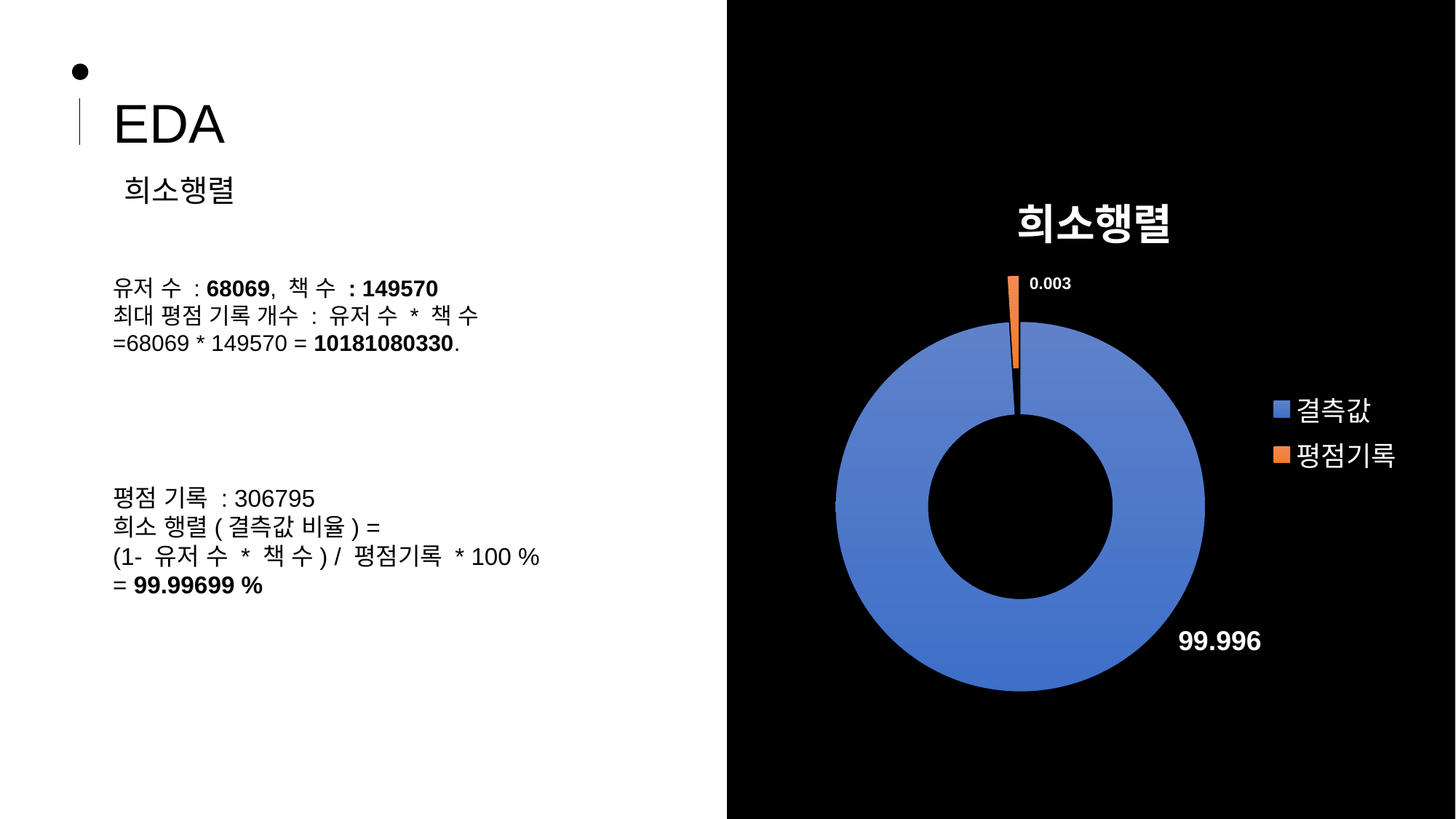

EDA

### Chart: 희소행렬

| Category | 결측치 |
|---|---|
| 결측값 | 99.99699 |
| 평점기록 | 1.0 |
희소행렬
0.003
유저 수 : 68069, 책 수 : 149570
최대 평점 기록 개수 : 유저 수 * 책 수
=68069 * 149570 = 10181080330.
평점 기록 : 306795
희소 행렬(결측값 비율) =
(1- 유저 수 * 책 수) / 평점기록 * 100 % = 99.99699 %
99.996